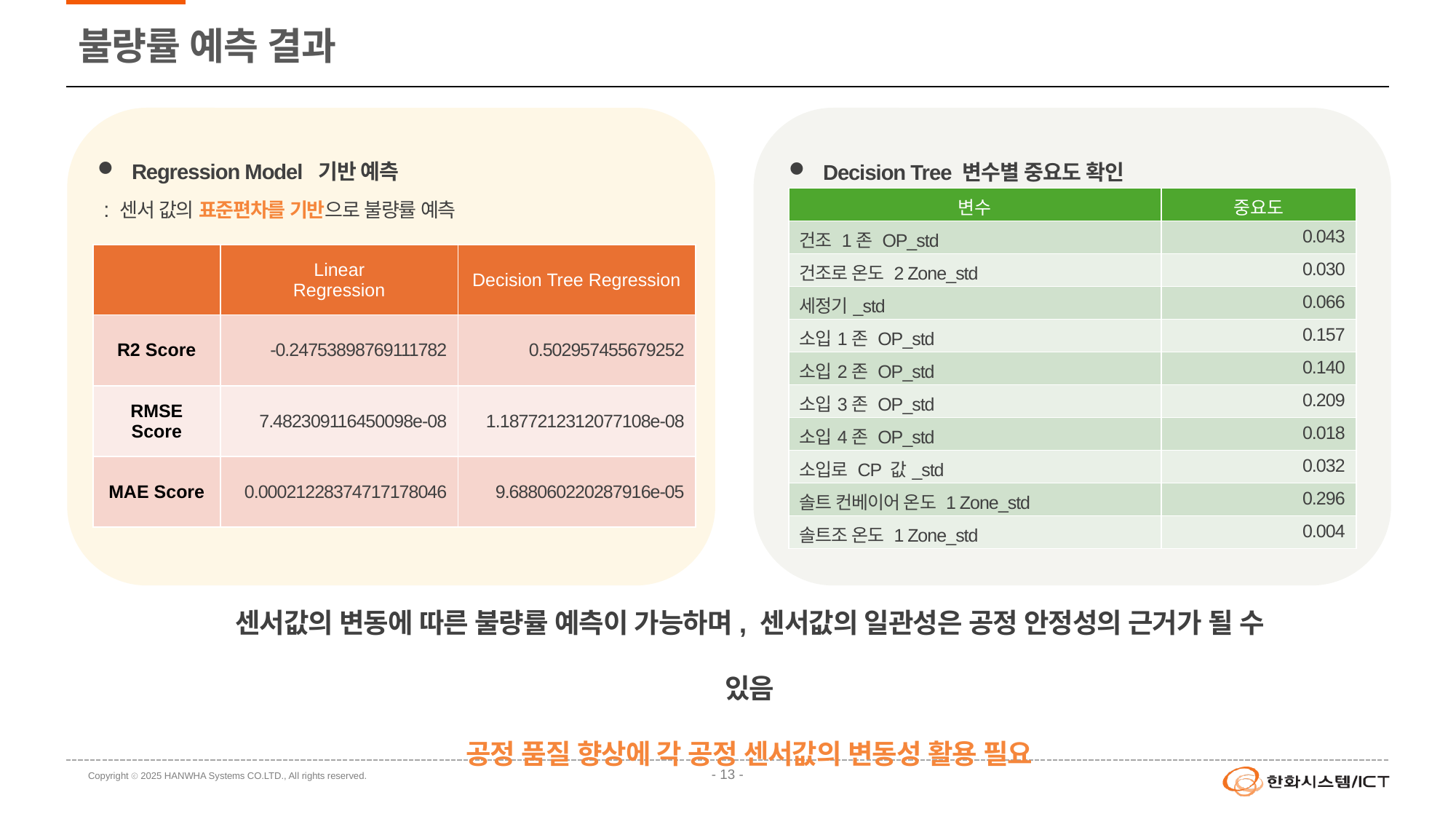

# 불량률 예측 결과

Regression Model  기반 예측
 : 센서 값의 표준편차를 기반으로 불량률 예측
Decision Tree 변수별 중요도 확인
| 변수 | 중요도 |
| --- | --- |
| 건조 1존 OP\_std | 0.043 |
| 건조로 온도 2 Zone\_std | 0.030 |
| 세정기\_std | 0.066 |
| 소입1존 OP\_std | 0.157 |
| 소입2존 OP\_std | 0.140 |
| 소입3존 OP\_std | 0.209 |
| 소입4존 OP\_std | 0.018 |
| 소입로 CP 값\_std | 0.032 |
| 솔트 컨베이어 온도 1 Zone\_std | 0.296 |
| 솔트조 온도 1 Zone\_std | 0.004 |
|  | Linear Regression | Decision Tree Regression |
| --- | --- | --- |
| R2 Score | -0.24753898769111782 | 0.502957455679252 |
| RMSE Score | 7.482309116450098e-08 | 1.1877212312077108e-08 |
| MAE Score | 0.00021228374717178046 | 9.688060220287916e-05 |
센서값의 변동에 따른 불량률 예측이 가능하며, 센서값의 일관성은 공정 안정성의 근거가 될 수 있음
공정 품질 향상에 각 공정 센서값의 변동성 활용 필요